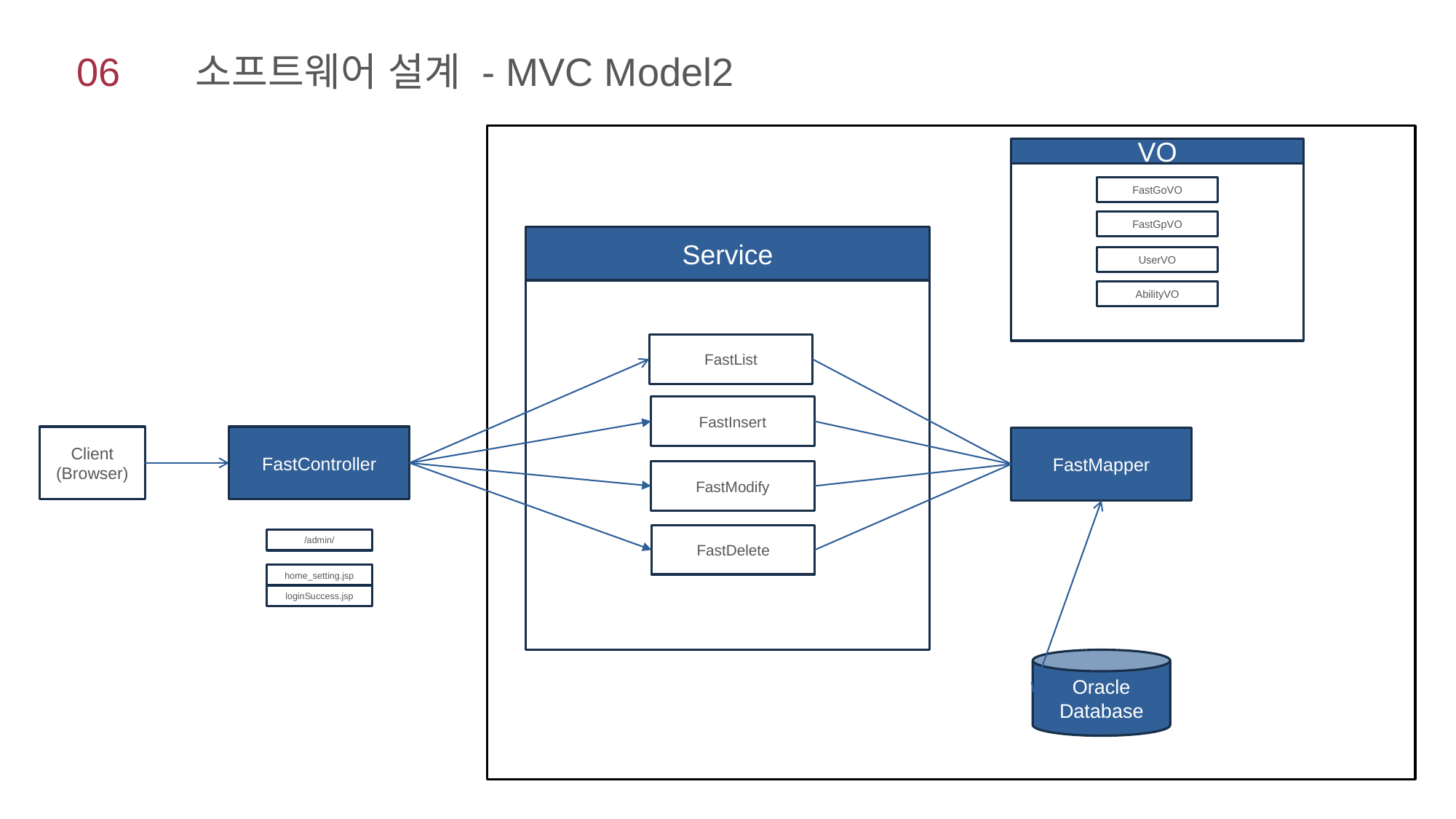

06      소프트웨어 설계 - MVC Model2

VO

FastGoVO
FastGpVO
Service

UserVO
AbilityVO
FastList
FastInsert
Client
(Browser)
FastController
FastMapper
FastModify
FastDelete
/admin/
home_setting.jsp
loginSuccess.jsp
Oracle
Database